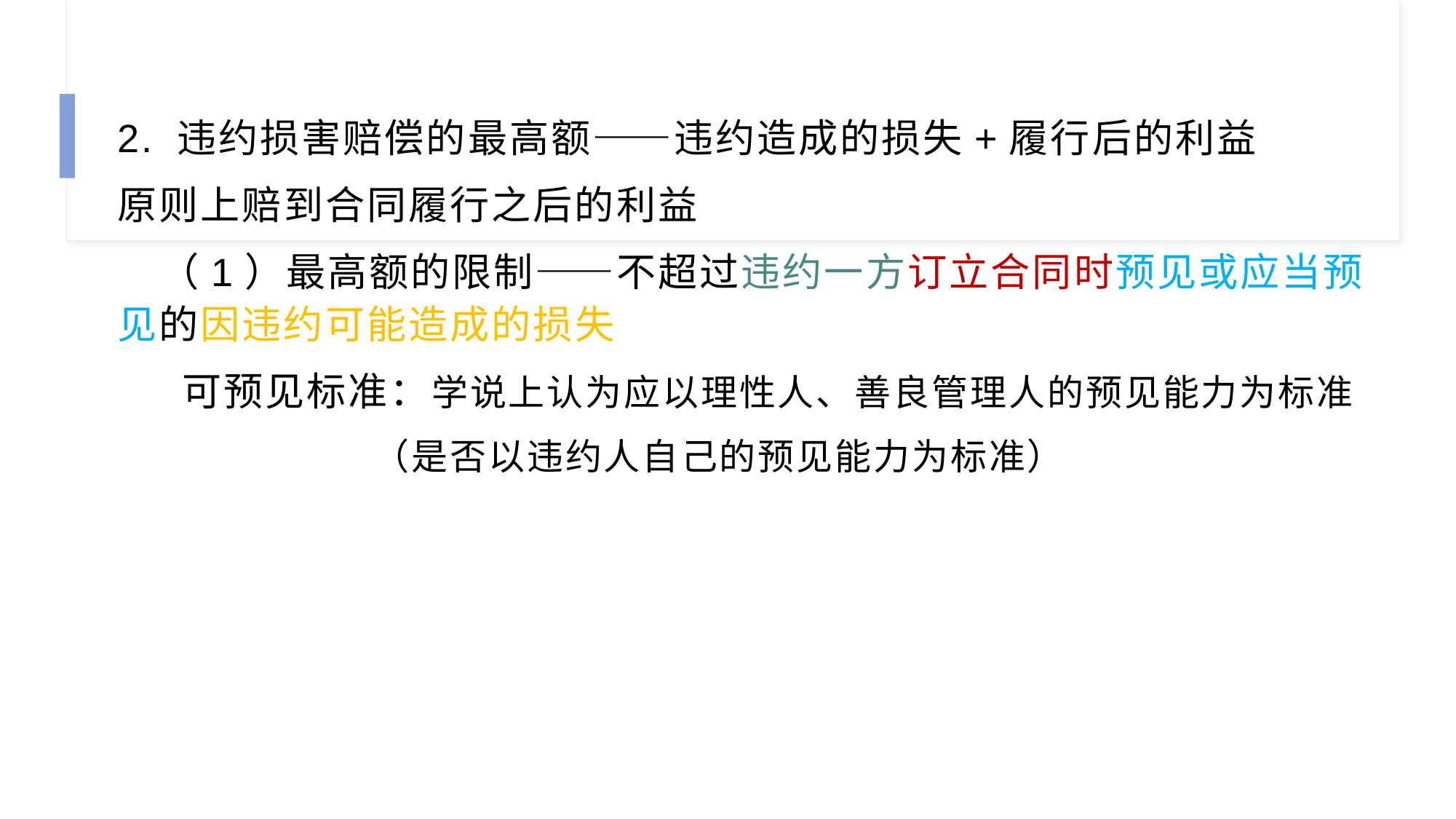

2. 违约损害赔偿的最高额——违约造成的损失+履行后的利益
原则上赔到合同履行之后的利益
   （1）最高额的限制——不超过违约一方订立合同时预见或应当预见的因违约可能造成的损失
     可预见标准：学说上认为应以理性人、善良管理人的预见能力为标准
                        （是否以违约人自己的预见能力为标准）